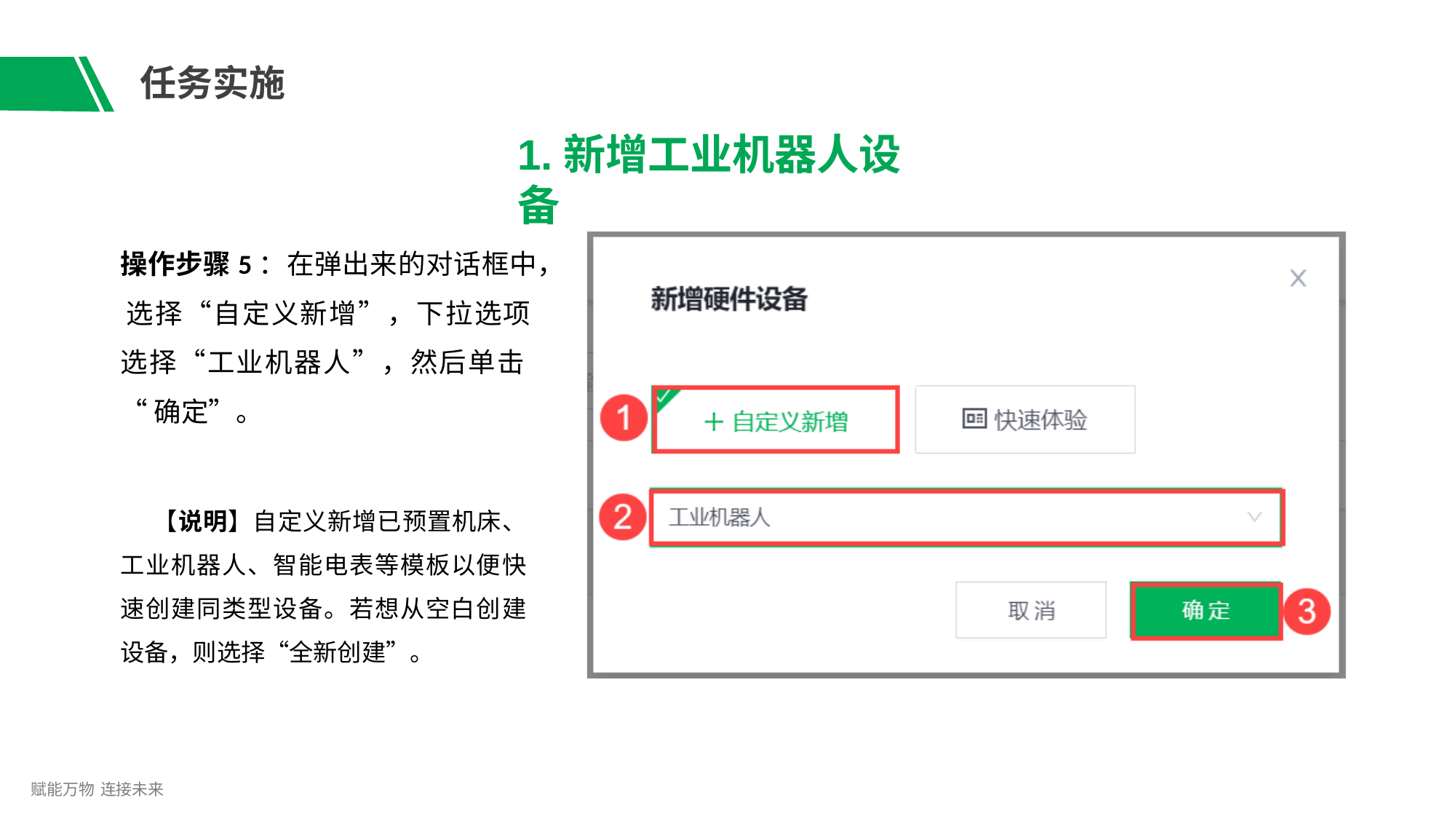

# 任务实施
1.新增工业机器人设备
操作步骤5：在弹出来的对话框中， 选择“自定义新增”，下拉选项 选择“工业机器人”，然后单击
“确定”。

【说明】自定义新增已预置机床、 工业机器人、智能电表等模板以便快 速创建同类型设备。若想从空白创建 设备，则选择“全新创建”。

赋能万物 连接未来